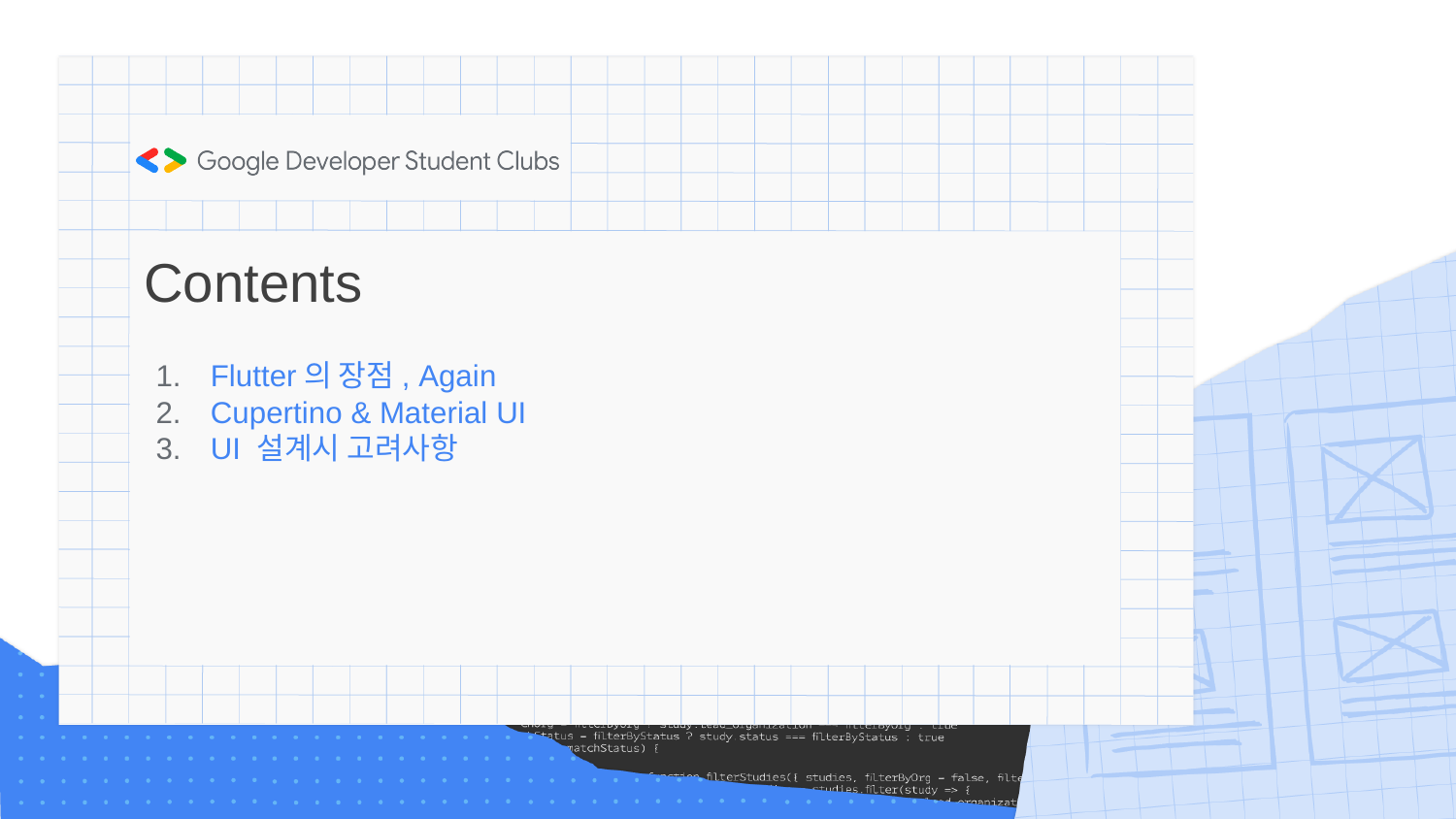

# Contents
Flutter의 장점, Again
Cupertino & Material UI
UI 설계시 고려사항